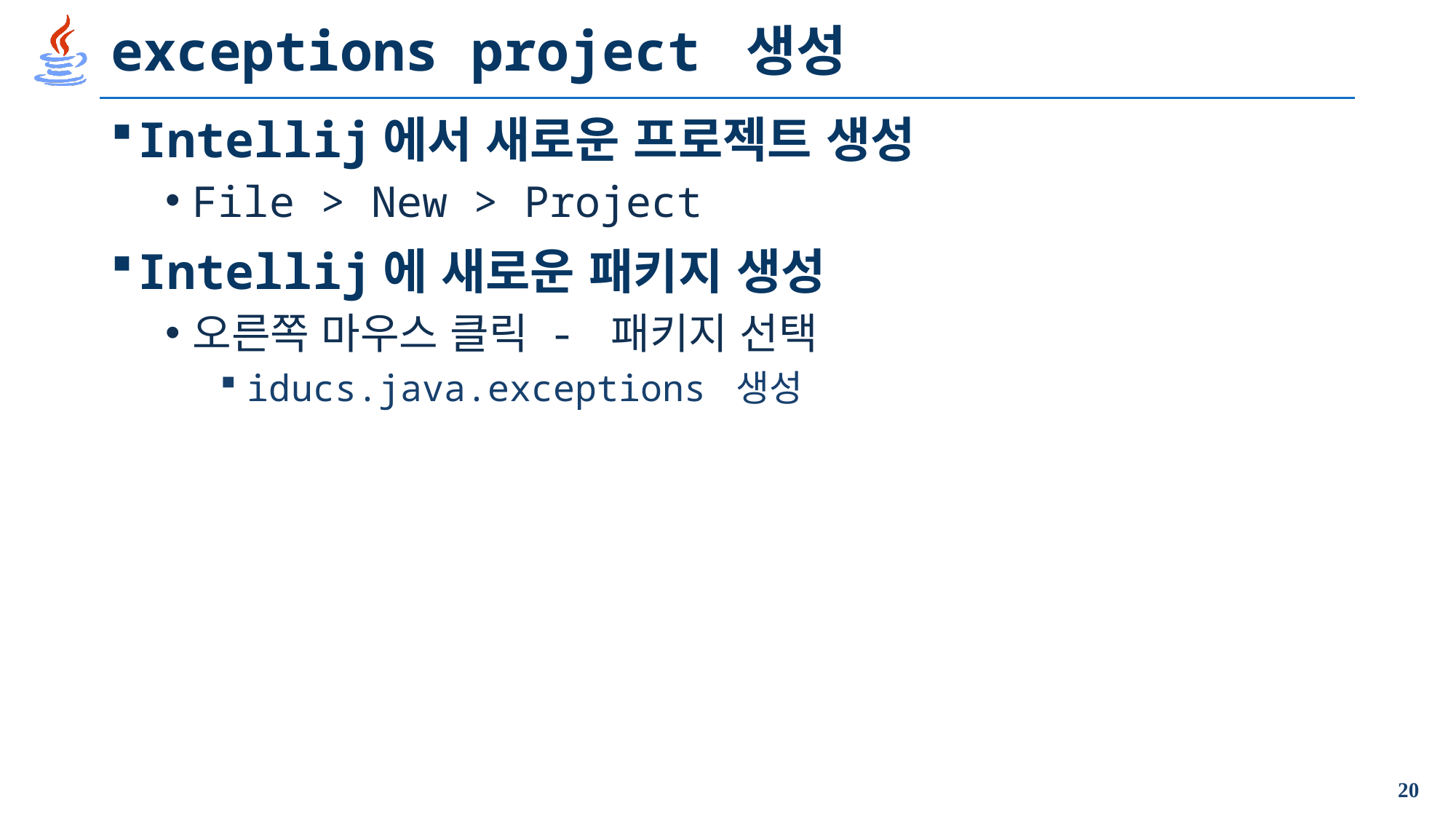

# exceptions project 생성
Intellij에서 새로운 프로젝트 생성
File > New > Project
Intellij에 새로운 패키지 생성
오른쪽 마우스 클릭 - 패키지 선택
iducs.java.exceptions 생성
20